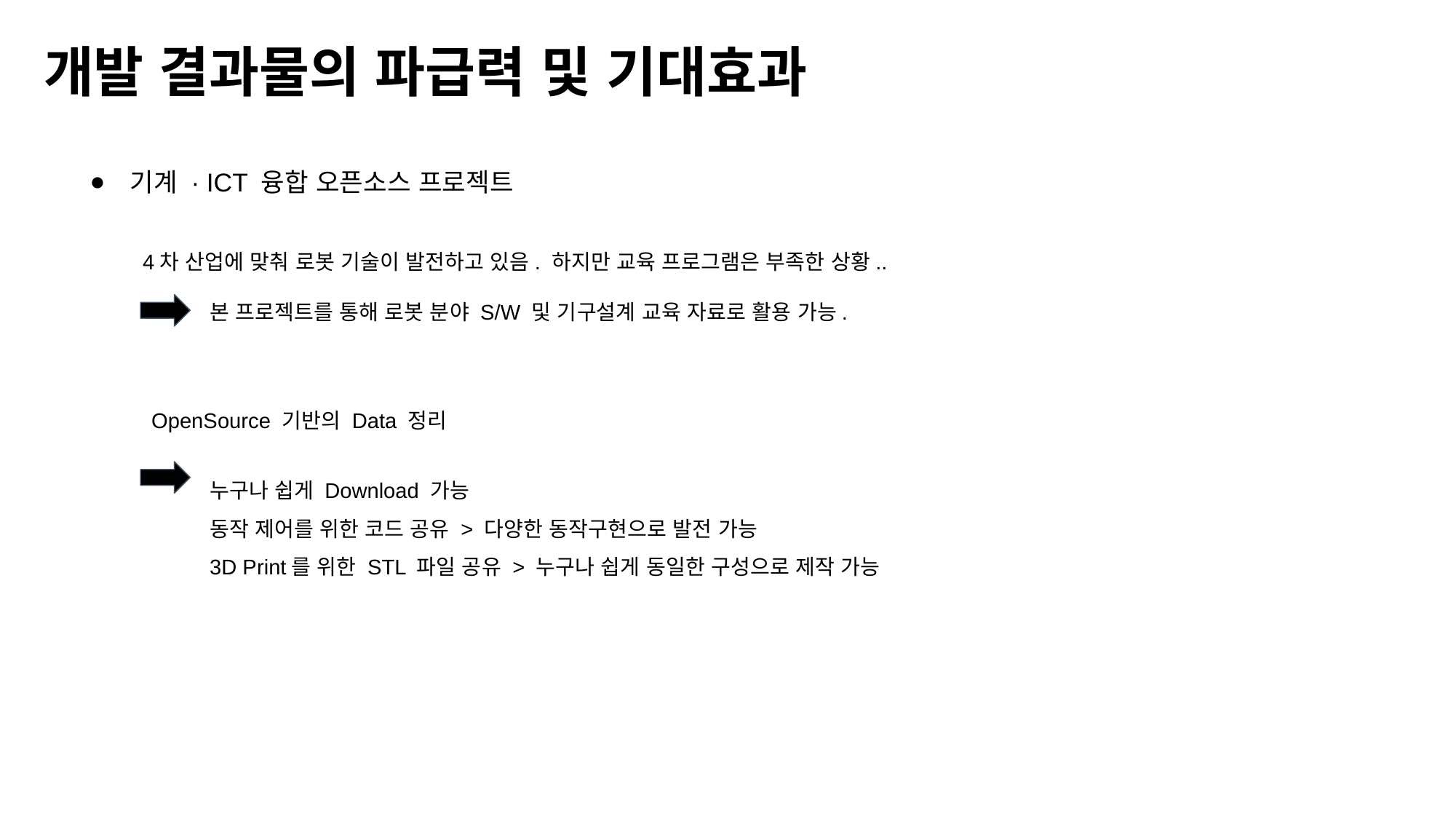

개발 결과물의 파급력 및 기대효과
기계 · ICT 융합 오픈소스 프로젝트
4차 산업에 맞춰 로봇 기술이 발전하고 있음. 하지만 교육 프로그램은 부족한 상황..
본 프로젝트를 통해 로봇 분야 S/W 및 기구설계 교육 자료로 활용 가능.

OpenSource 기반의 Data 정리
누구나 쉽게 Download 가능
동작 제어를 위한 코드 공유 > 다양한 동작구현으로 발전 가능
3D Print를 위한 STL 파일 공유 > 누구나 쉽게 동일한 구성으로 제작 가능